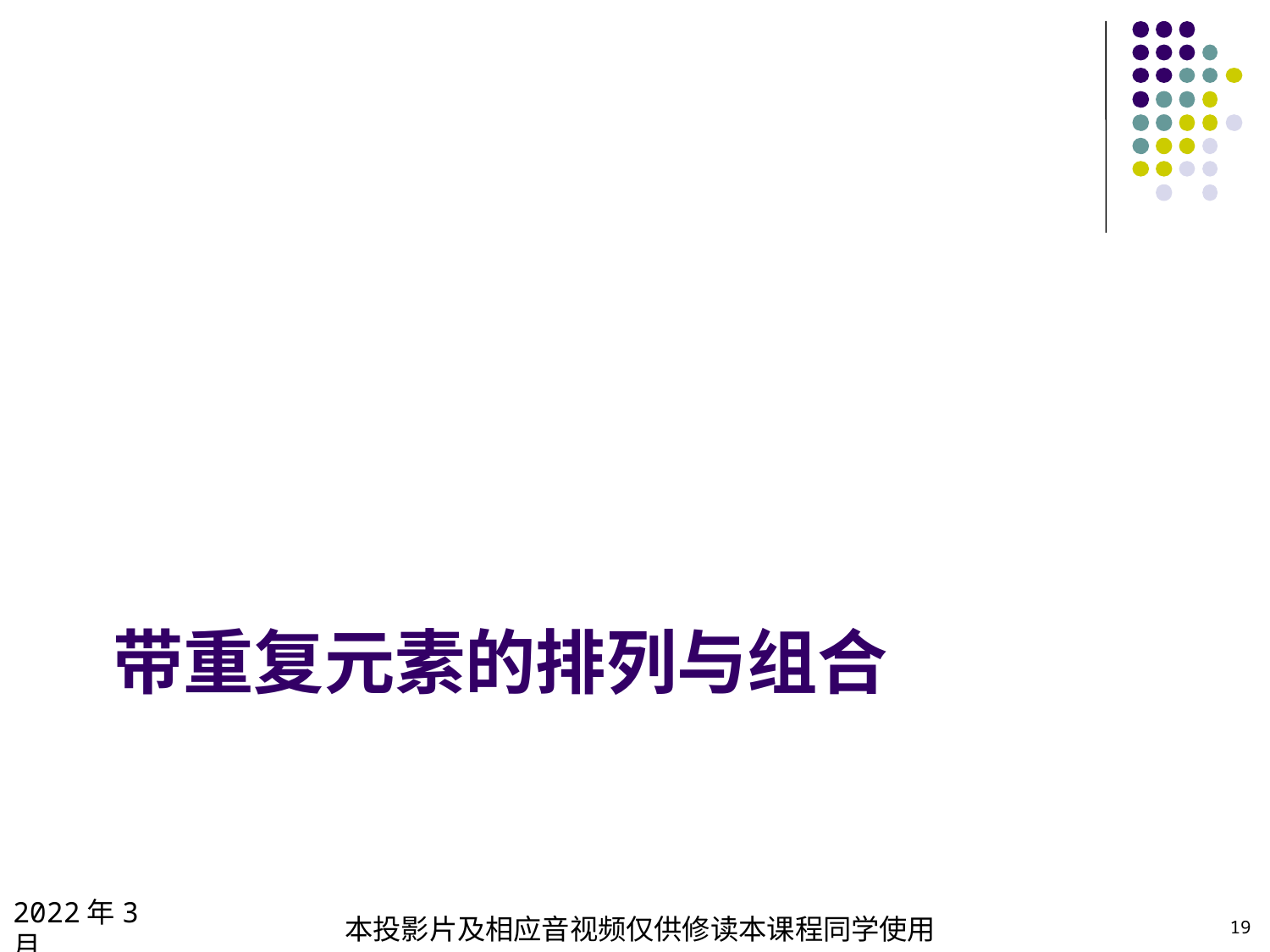

# 带重复元素的排列与组合
2022年3月
本投影片及相应音视频仅供修读本课程同学使用
19